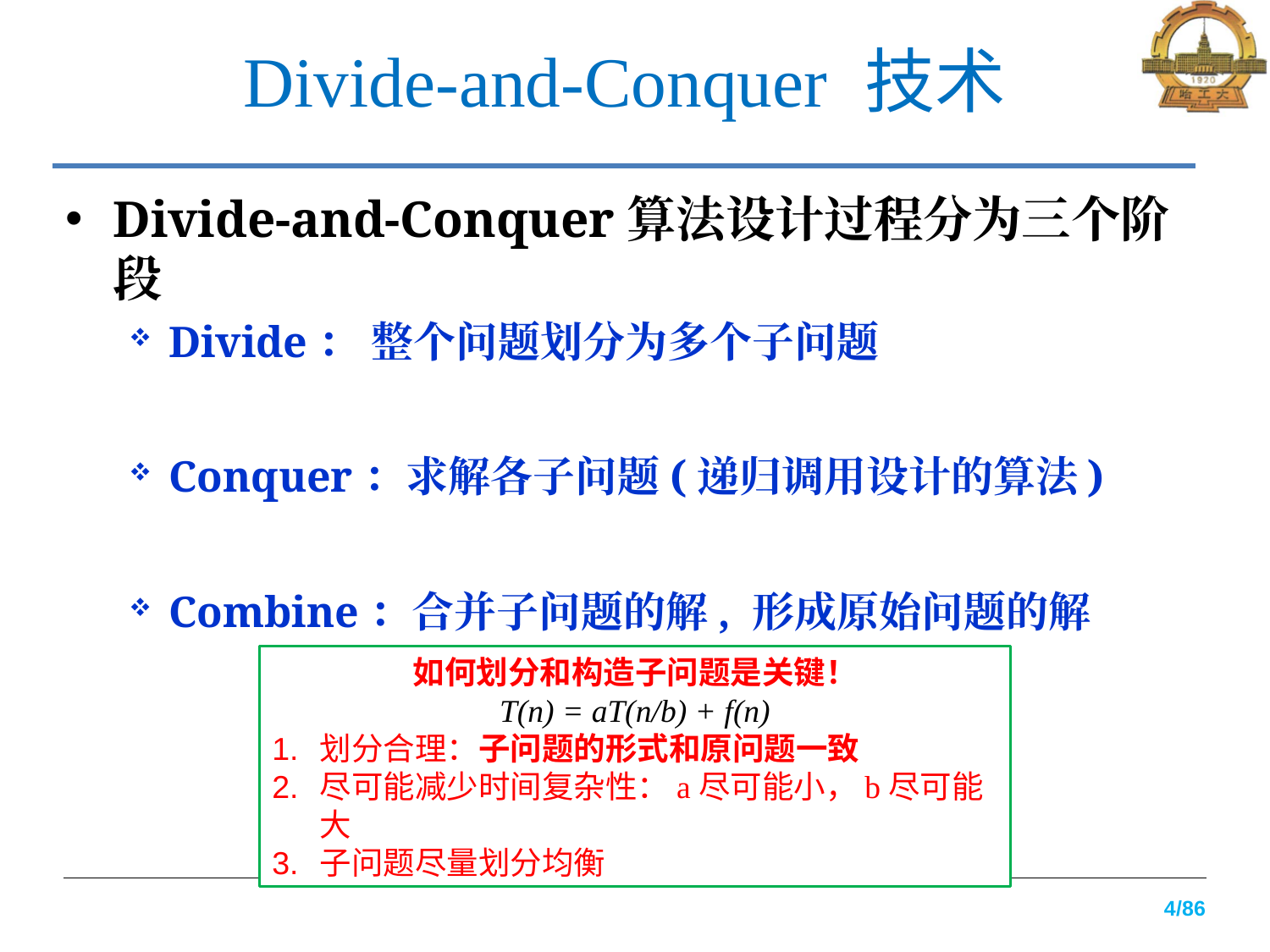

# Divide-and-Conquer 技术
Divide-and-Conquer算法设计过程分为三个阶段
Divide： 整个问题划分为多个子问题

Conquer：求解各子问题(递归调用设计的算法)

Combine：合并子问题的解, 形成原始问题的解

如何划分和构造子问题是关键！
T(n) = aT(n/b) + f(n)
划分合理：子问题的形式和原问题一致
尽可能减少时间复杂性：a尽可能小，b尽可能大
子问题尽量划分均衡